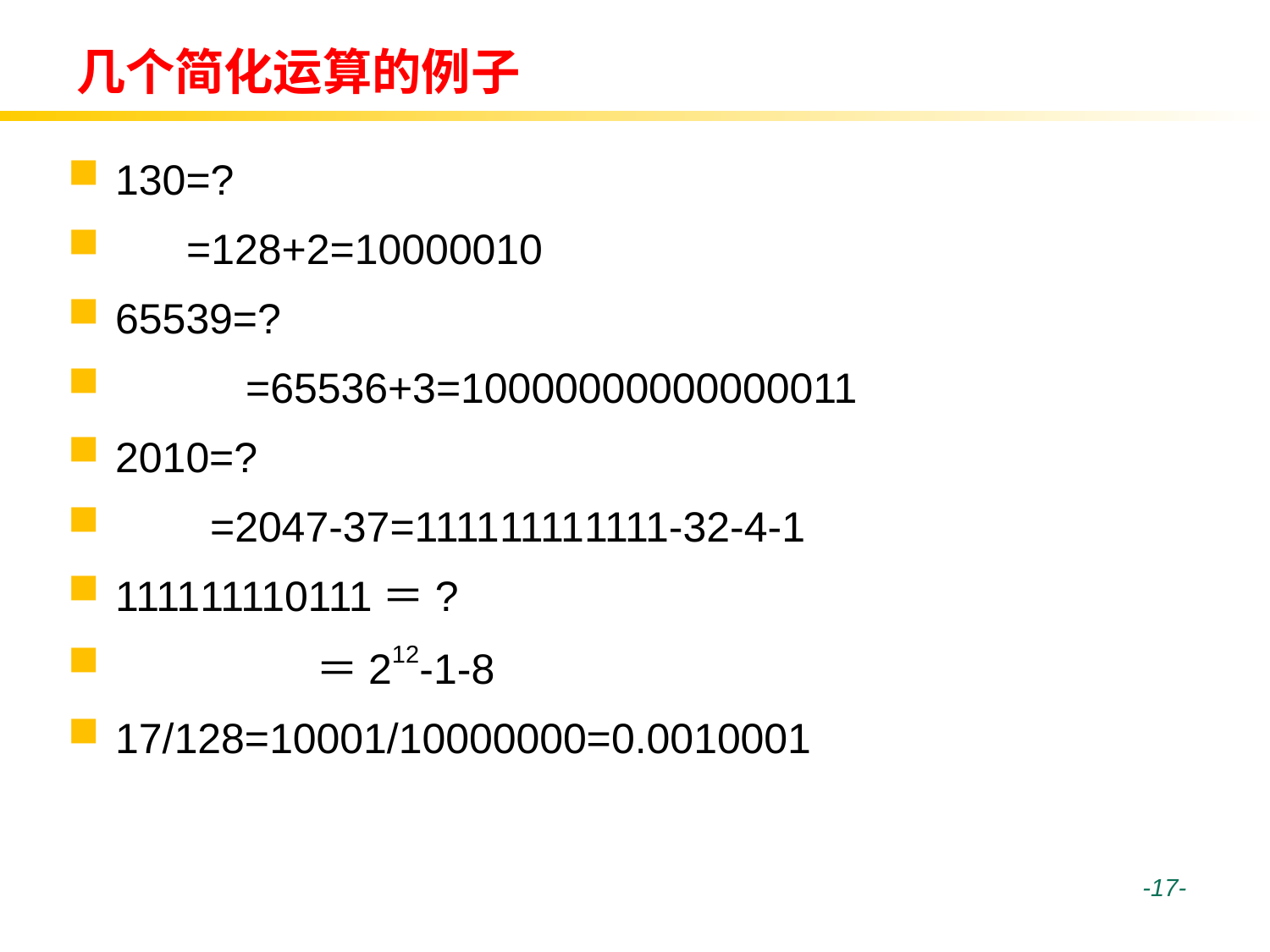

# 几个简化运算的例子
130=?
      =128+2=10000010
65539=?
           =65536+3=10000000000000011
2010=?
        =2047-37=111111111111-32-4-1
111111110111＝?
                    ＝212-1-8
17/128=10001/10000000=0.0010001

 -17-